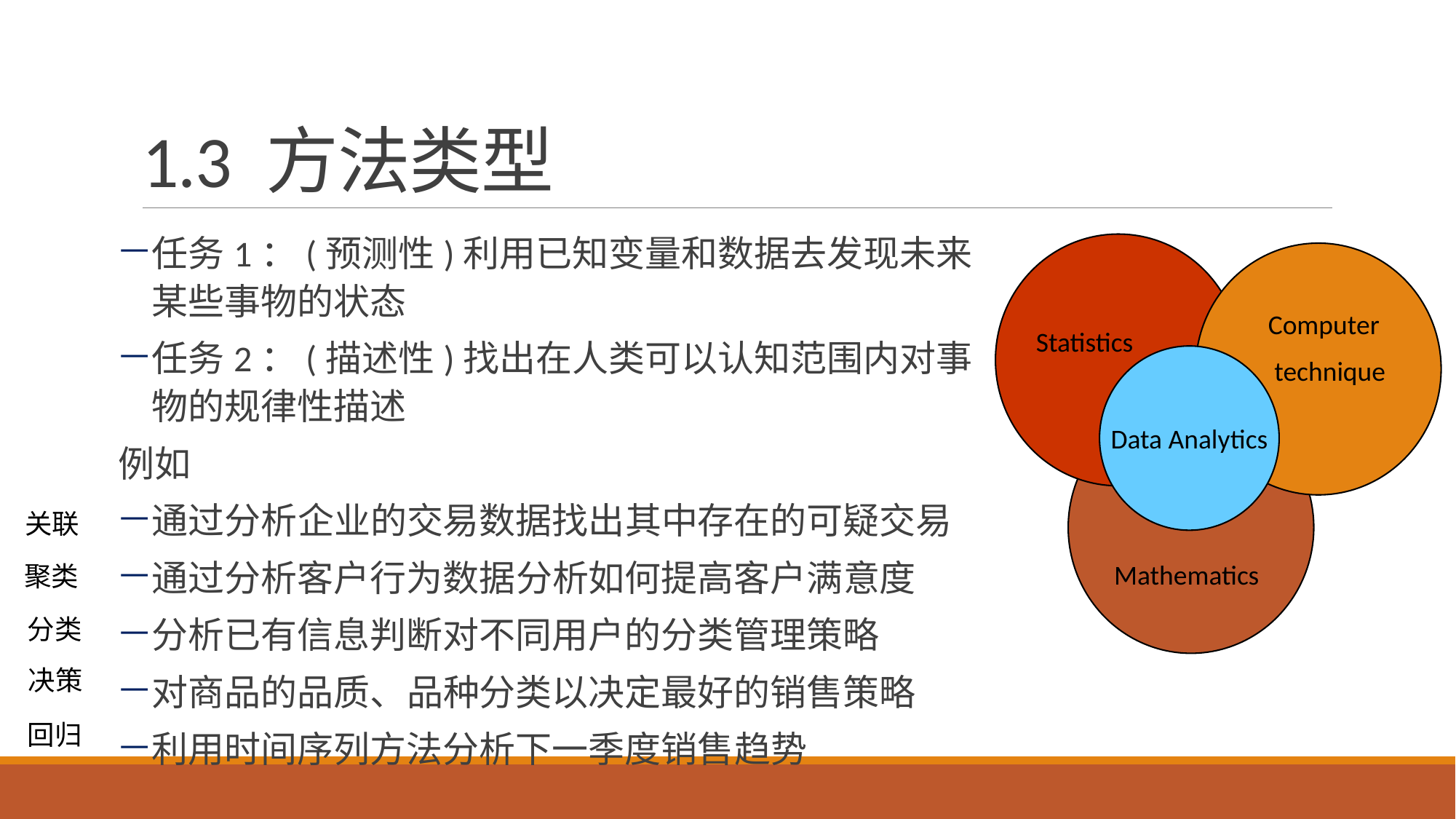

# 1.3 方法类型
任务1：(预测性)利用已知变量和数据去发现未来某些事物的状态
任务2：(描述性)找出在人类可以认知范围内对事物的规律性描述
例如
通过分析企业的交易数据找出其中存在的可疑交易
通过分析客户行为数据分析如何提高客户满意度
分析已有信息判断对不同用户的分类管理策略
对商品的品质、品种分类以决定最好的销售策略
利用时间序列方法分析下一季度销售趋势

Computer
 technique
Statistics
Data Analytics

关联
Mathematics
聚类
分类
决策
回归